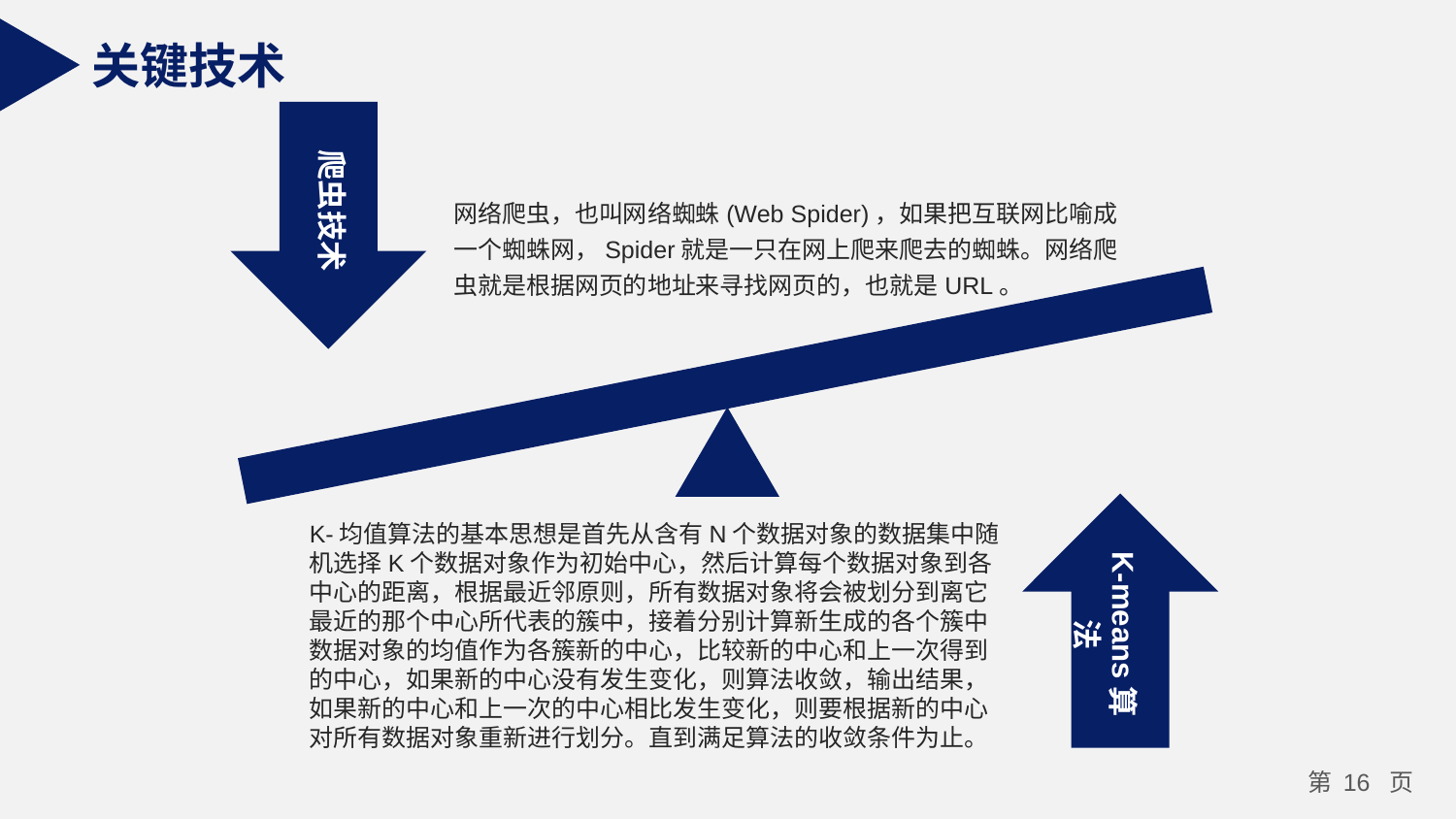

关键技术

爬虫技术
网络爬虫，也叫网络蜘蛛(Web Spider)，如果把互联网比喻成一个蜘蛛网，Spider就是一只在网上爬来爬去的蜘蛛。网络爬虫就是根据网页的地址来寻找网页的，也就是URL。

K-means算法
K-均值算法的基本思想是首先从含有N个数据对象的数据集中随机选择K个数据对象作为初始中心，然后计算每个数据对象到各中心的距离，根据最近邻原则，所有数据对象将会被划分到离它最近的那个中心所代表的簇中，接着分别计算新生成的各个簇中数据对象的均值作为各簇新的中心，比较新的中心和上一次得到的中心，如果新的中心没有发生变化，则算法收敛，输出结果，如果新的中心和上一次的中心相比发生变化，则要根据新的中心对所有数据对象重新进行划分。直到满足算法的收敛条件为止。